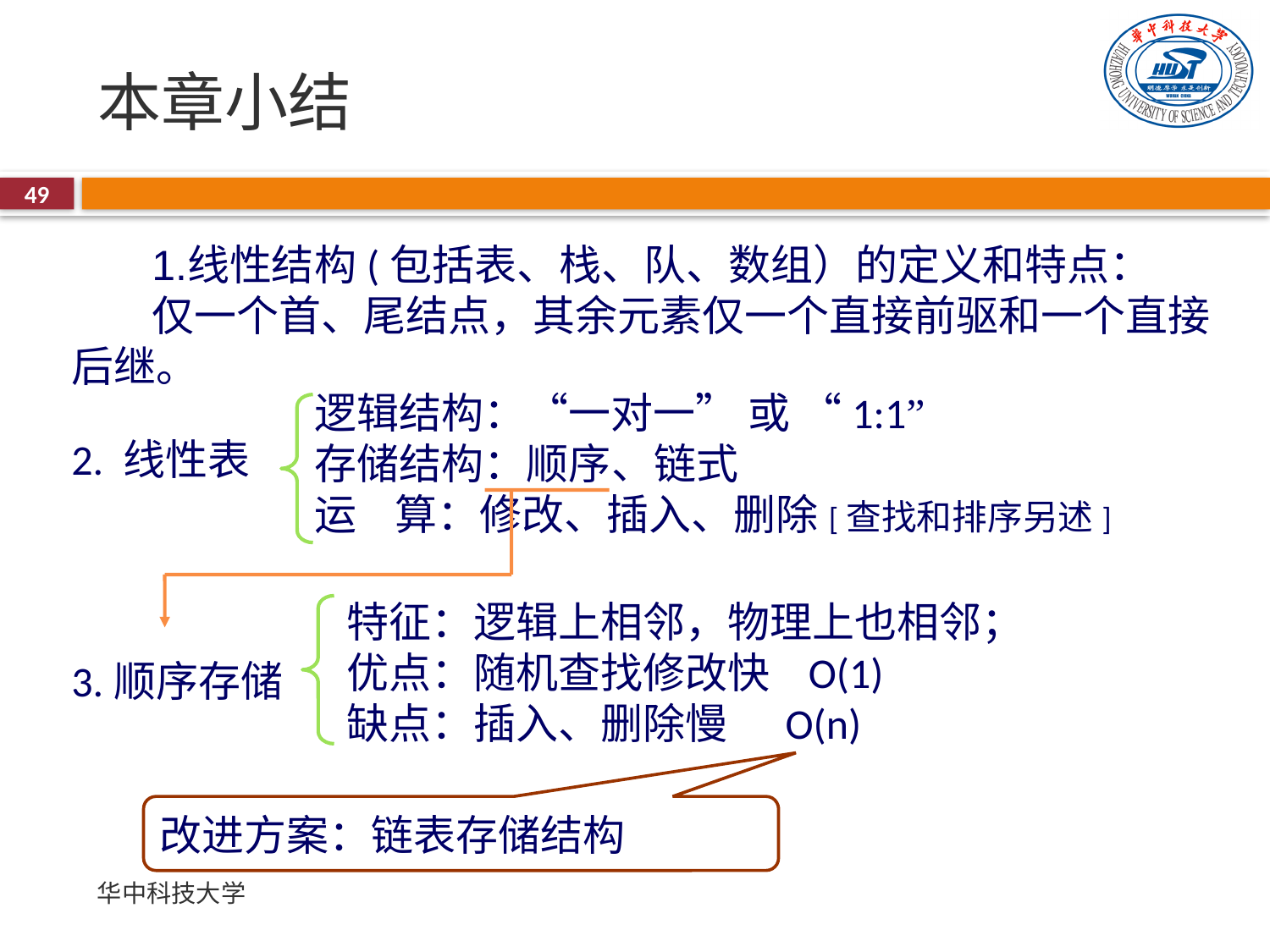

# 本章小结
49
线性结构(包括表、栈、队、数组）的定义和特点：
仅一个首、尾结点，其余元素仅一个直接前驱和一个直接后继。
逻辑结构：“一对一” 或 “1:1”
存储结构：顺序、链式
运    算：修改、插入、删除[查找和排序另述]

2. 线性表

特征：逻辑上相邻，物理上也相邻；
优点：随机查找修改快   O(1)
缺点：插入、删除慢     O(n)

3.顺序存储
改进方案：链表存储结构
华中科技大学